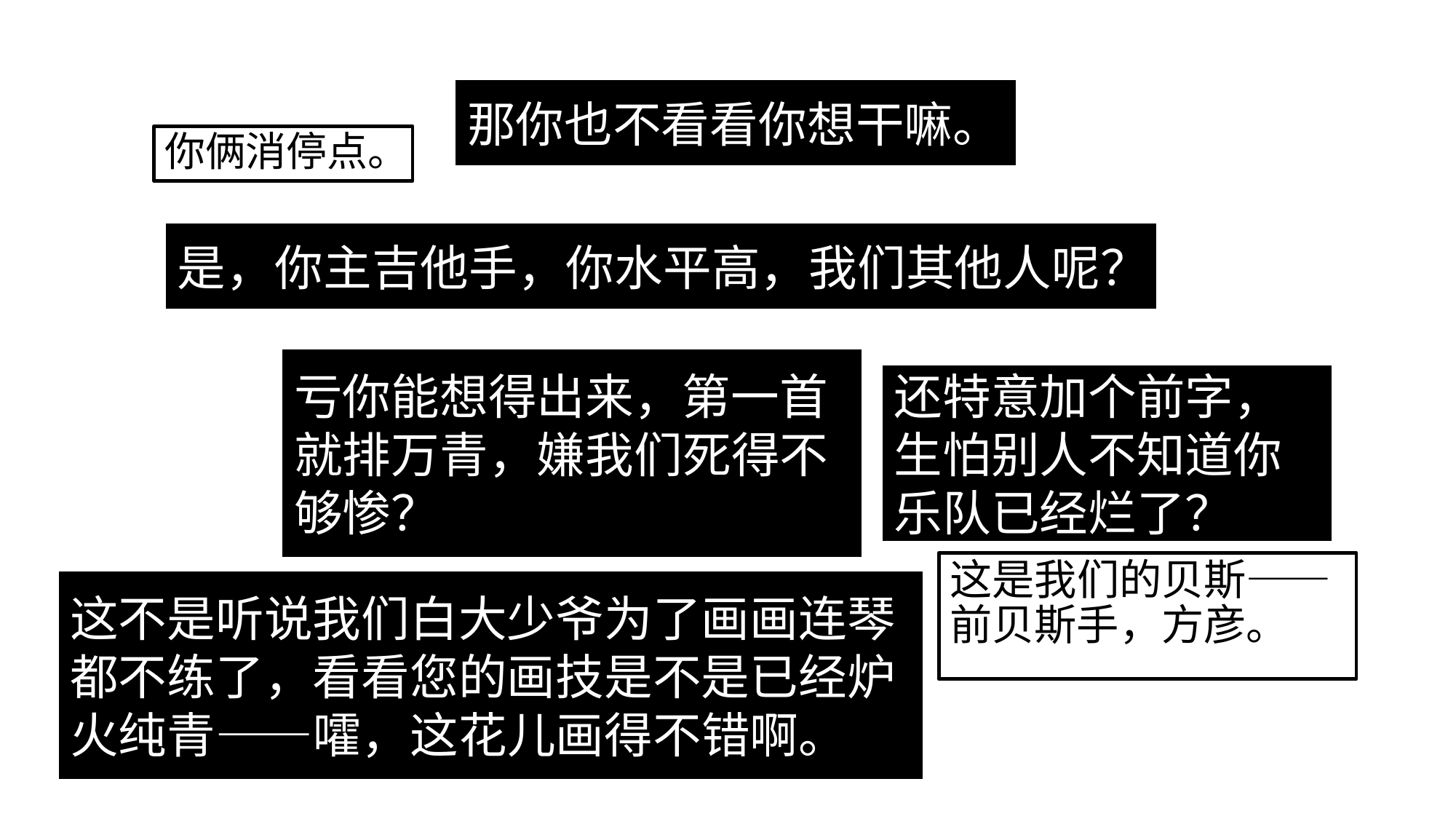

那你也不看看你想干嘛。
你俩消停点。
是，你主吉他手，你水平高，我们其他人呢？
亏你能想得出来，第一首就排万青，嫌我们死得不够惨？
还特意加个前字，生怕别人不知道你乐队已经烂了？
这是我们的贝斯——前贝斯手，方彦。
这不是听说我们白大少爷为了画画连琴都不练了，看看您的画技是不是已经炉火纯青——嚯，这花儿画得不错啊。